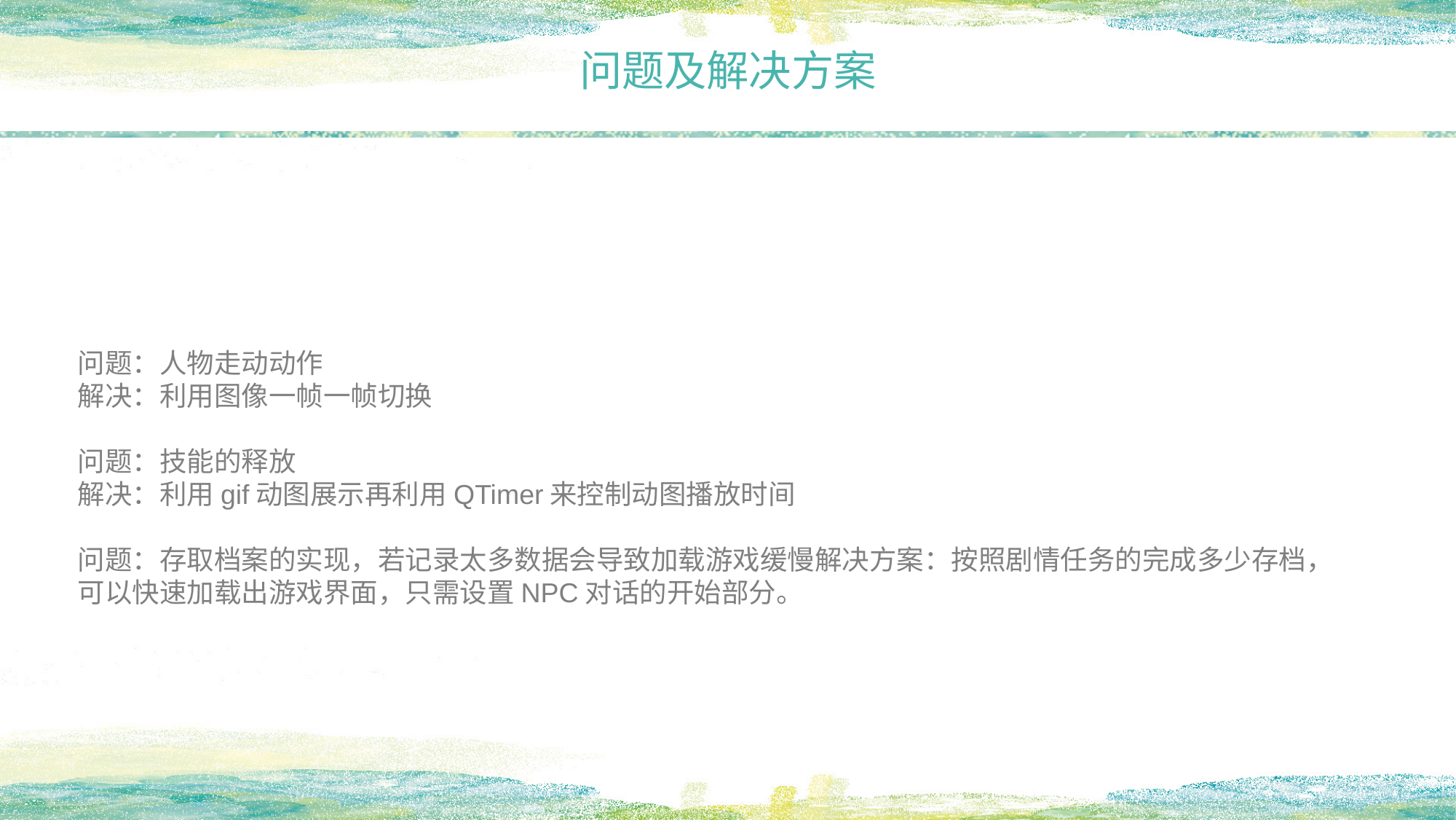

问题及解决方案

问题：人物走动动作
解决：利用图像一帧一帧切换

问题：技能的释放
解决：利用gif动图展示再利用QTimer来控制动图播放时间

问题：存取档案的实现，若记录太多数据会导致加载游戏缓慢解决方案：按照剧情任务的完成多少存档，可以快速加载出游戏界面，只需设置NPC对话的开始部分。